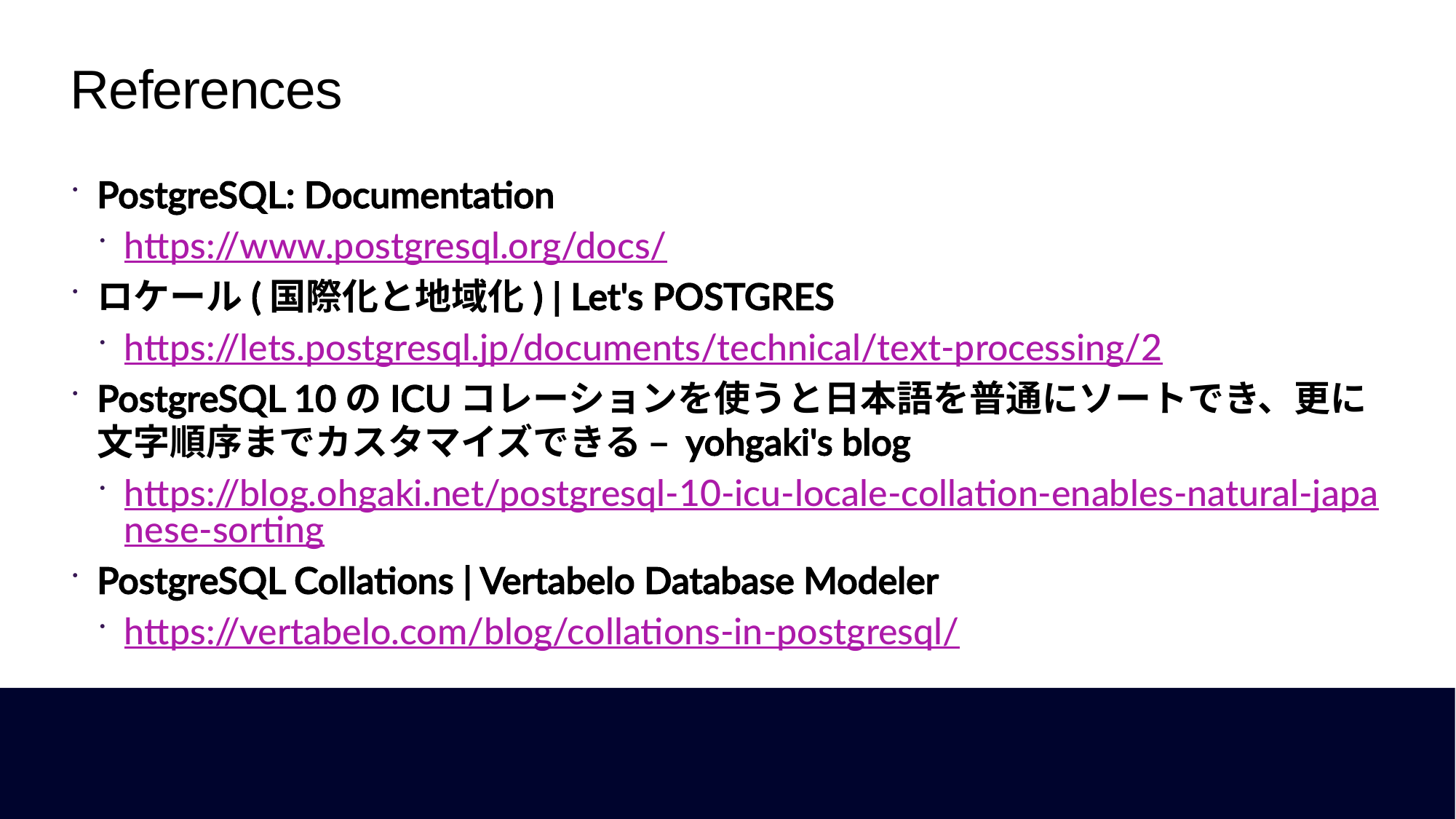

# References
PostgreSQL: Documentation
https://www.postgresql.org/docs/
ロケール(国際化と地域化) | Let's POSTGRES
https://lets.postgresql.jp/documents/technical/text-processing/2
PostgreSQL 10のICUコレーションを使うと日本語を普通にソートでき、更に文字順序までカスタマイズできる – yohgaki's blog
https://blog.ohgaki.net/postgresql-10-icu-locale-collation-enables-natural-japanese-sorting
PostgreSQL Collations | Vertabelo Database Modeler
https://vertabelo.com/blog/collations-in-postgresql/